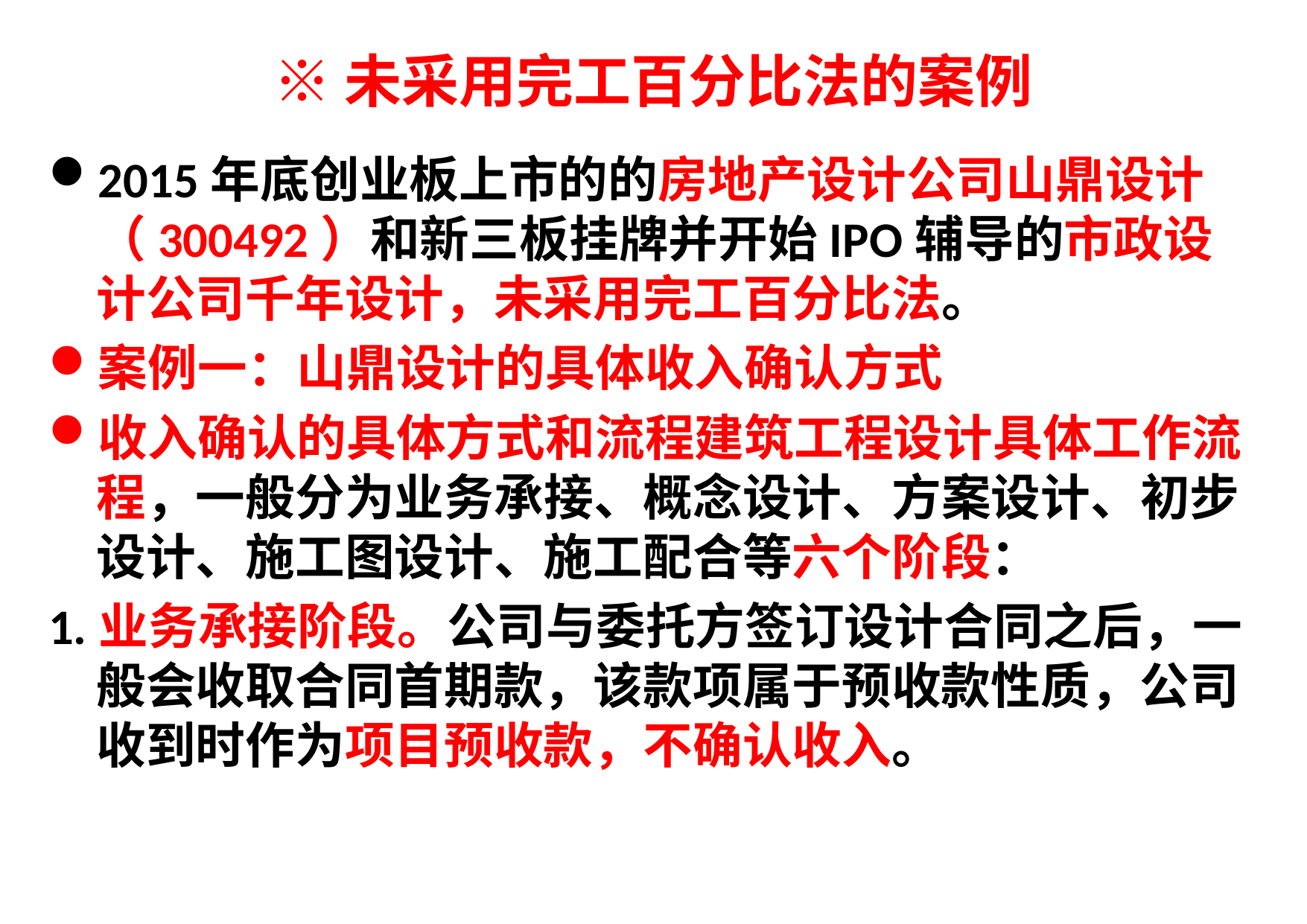

# ※未采用完工百分比法的案例
2015年底创业板上市的的房地产设计公司山鼎设计（300492）和新三板挂牌并开始IPO辅导的市政设计公司千年设计，未采用完工百分比法。
案例一：山鼎设计的具体收入确认方式
收入确认的具体方式和流程建筑工程设计具体工作流程，一般分为业务承接、概念设计、方案设计、初步设计、施工图设计、施工配合等六个阶段：
1.业务承接阶段。公司与委托方签订设计合同之后，一般会收取合同首期款，该款项属于预收款性质，公司收到时作为项目预收款，不确认收入。
101